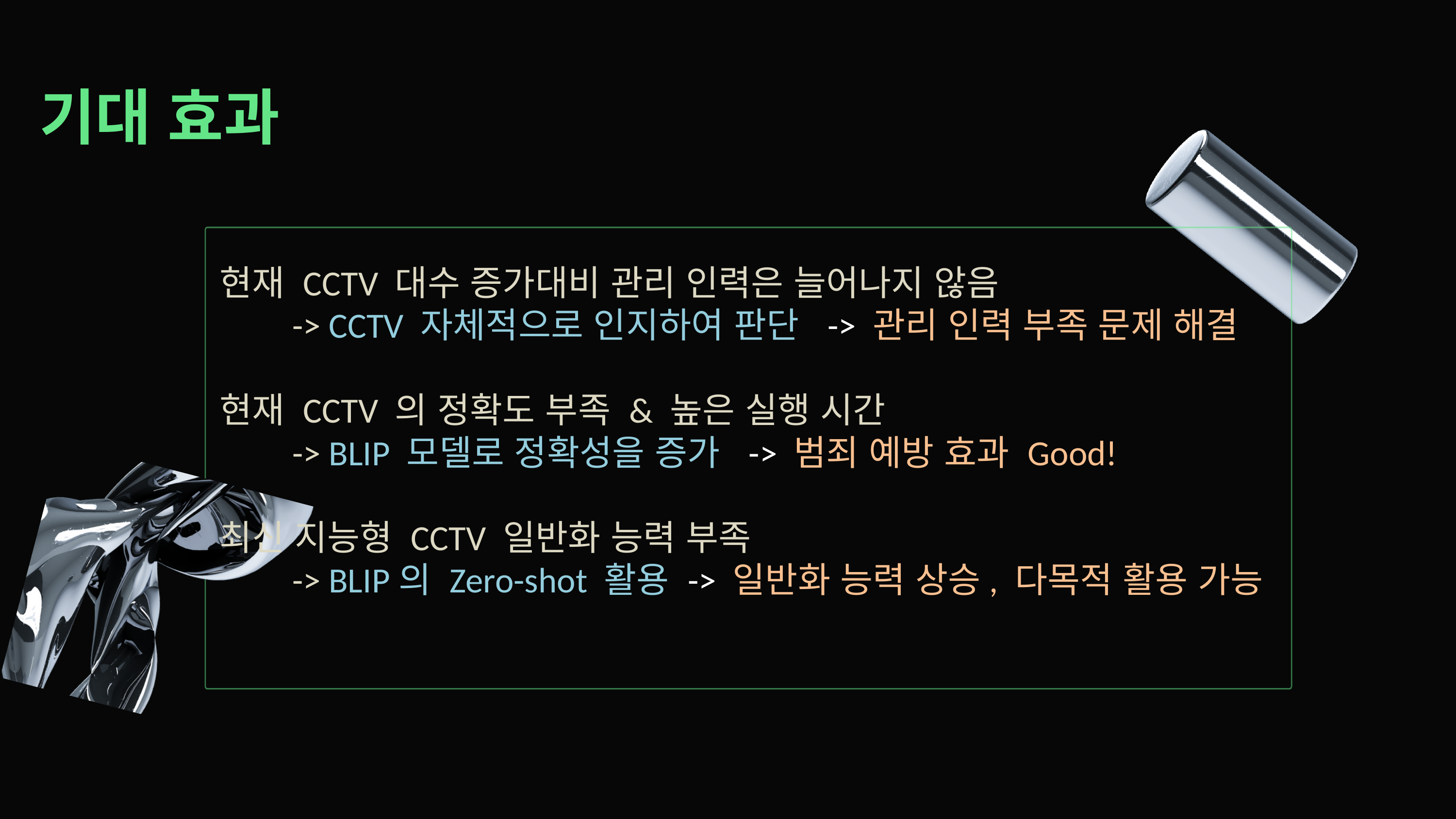

기대 효과

현재 CCTV 대수 증가대비 관리 인력은 늘어나지 않음
	-> CCTV 자체적으로 인지하여 판단  -> 관리 인력 부족 문제 해결

현재 CCTV 의 정확도 부족 & 높은 실행 시간
	-> BLIP 모델로 정확성을 증가  -> 범죄 예방 효과 Good!

최신 지능형 CCTV 일반화 능력 부족
	-> BLIP의 Zero-shot 활용 -> 일반화 능력 상승, 다목적 활용 가능